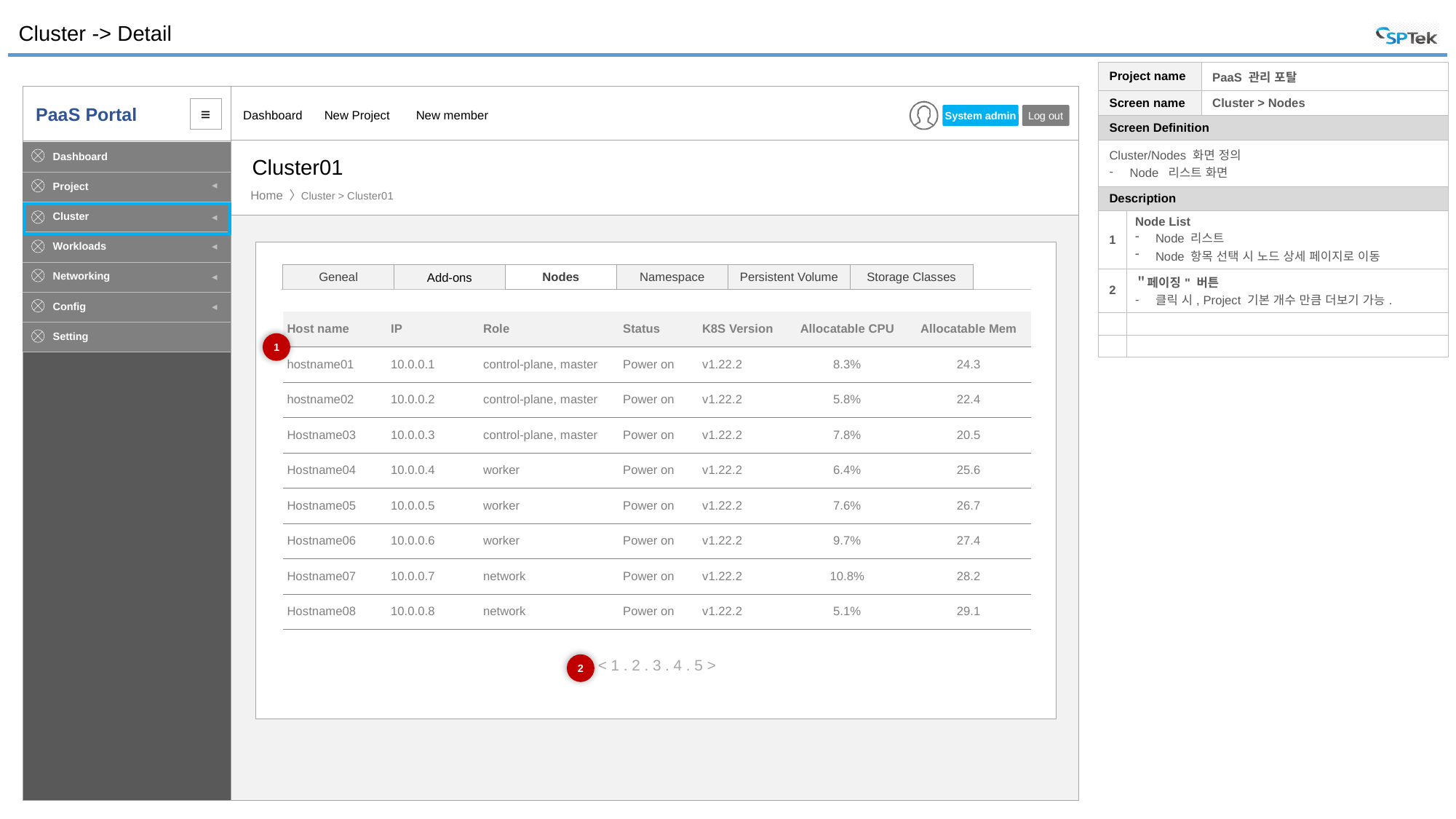

# Cluster -> Detail
| Project name |  | PaaS 관리 포탈 |
| --- | --- | --- |
| Screen name |  | Cluster > Nodes |
| Screen Definition |  |  |
| Cluster/Nodes 화면 정의 Node 리스트 화면 |  |  |
| Description |  |  |
| 1 | Node List Node 리스트 Node 항목 선택 시 노드 상세 페이지로 이동 |  |
| 2 | ＂페이징" 버튼 클릭 시, Project 기본 개수 만큼 더보기 가능. |  |
|  |  |  |
|  |  |  |
Cluster01
Cluster > Cluster01

Nodes
Namespace
Persistent Volume
Storage Classes
Geneal
Add-ons
| Host name | IP | Role | Status | K8S Version | Allocatable CPU | Allocatable Mem |
| --- | --- | --- | --- | --- | --- | --- |
| hostname01 | 10.0.0.1 | control-plane, master | Power on | v1.22.2 | 8.3% | 24.3 |
| hostname02 | 10.0.0.2 | control-plane, master | Power on | v1.22.2 | 5.8% | 22.4 |
| Hostname03 | 10.0.0.3 | control-plane, master | Power on | v1.22.2 | 7.8% | 20.5 |
| Hostname04 | 10.0.0.4 | worker | Power on | v1.22.2 | 6.4% | 25.6 |
| Hostname05 | 10.0.0.5 | worker | Power on | v1.22.2 | 7.6% | 26.7 |
| Hostname06 | 10.0.0.6 | worker | Power on | v1.22.2 | 9.7% | 27.4 |
| Hostname07 | 10.0.0.7 | network | Power on | v1.22.2 | 10.8% | 28.2 |
| Hostname08 | 10.0.0.8 | network | Power on | v1.22.2 | 5.1% | 29.1 |
1
< 1 . 2 . 3 . 4 . 5 >
2